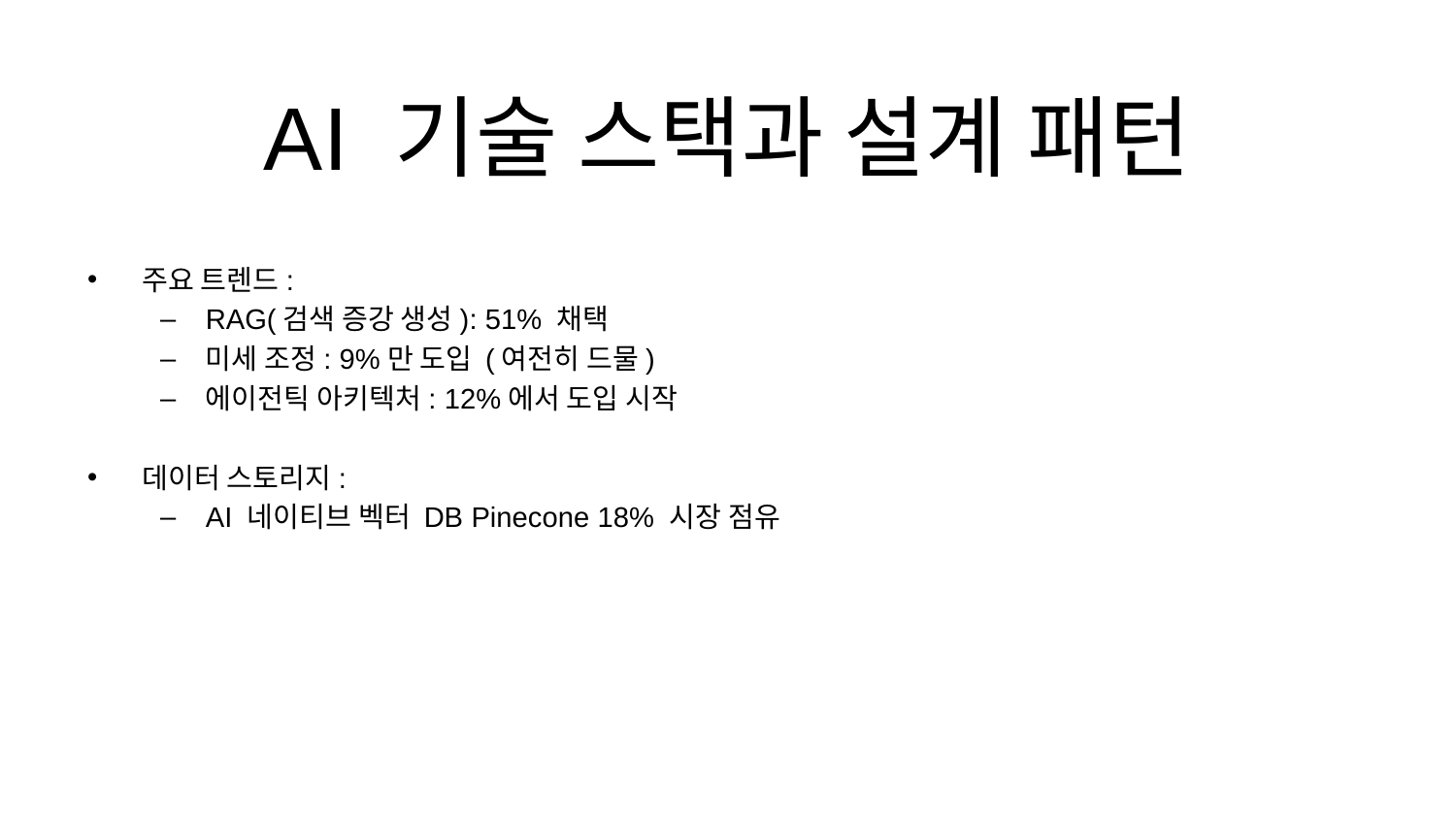

# AI 기술 스택과 설계 패턴
주요 트렌드:
RAG(검색 증강 생성): 51% 채택
미세 조정: 9%만 도입 (여전히 드물)
에이전틱 아키텍처: 12%에서 도입 시작

데이터 스토리지:
AI 네이티브 벡터 DB Pinecone 18% 시장 점유